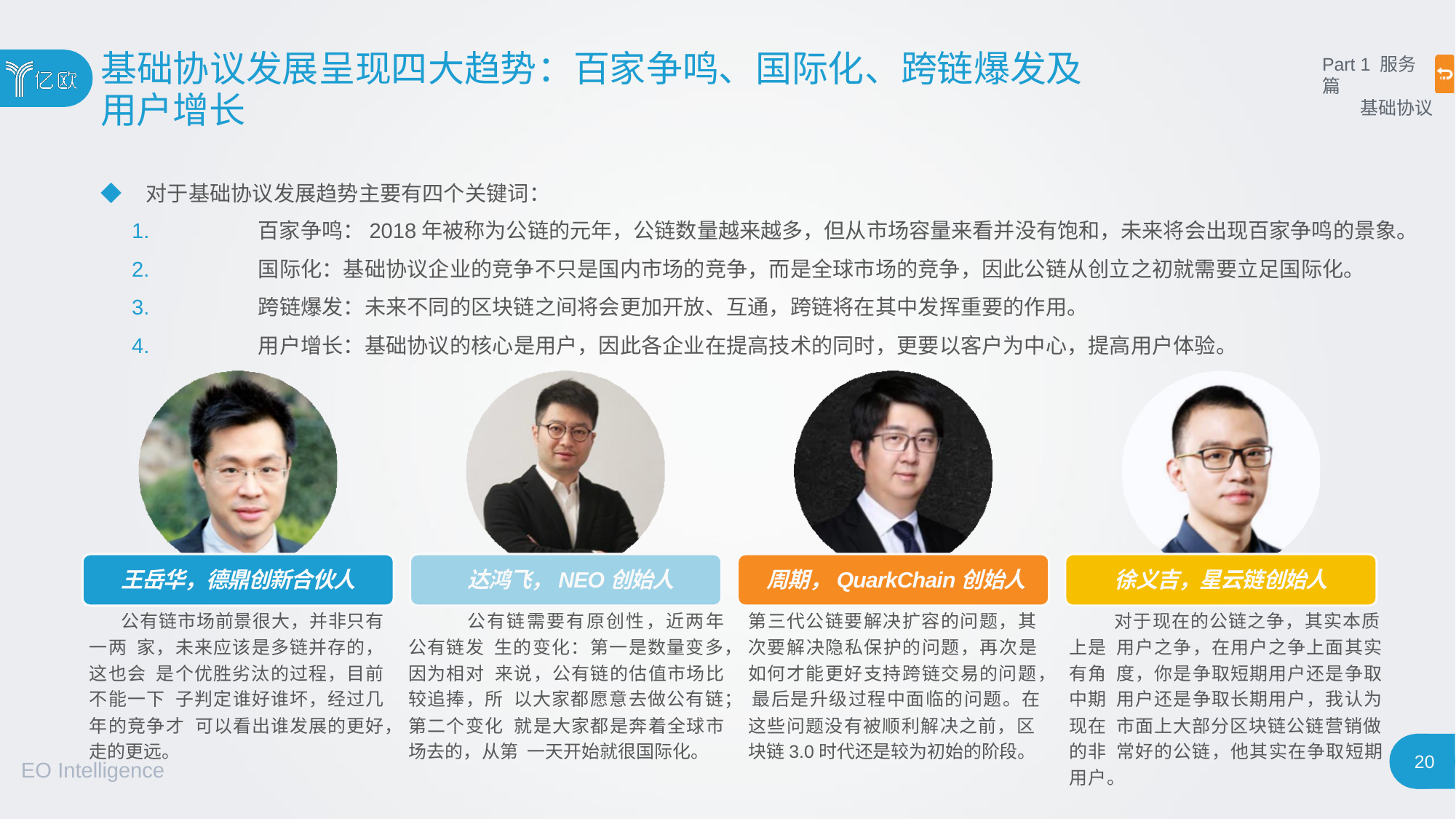

# 基础协议发展呈现四大趋势：百家争鸣、国际化、跨链爆发及
用户增长
Part 1 服务篇
基础协议

◆ 对于基础协议发展趋势主要有四个关键词：
1.	百家争鸣：2018年被称为公链的元年，公链数量越来越多，但从市场容量来看并没有饱和，未来将会出现百家争鸣的景象。
2.	国际化：基础协议企业的竞争不只是国内市场的竞争，而是全球市场的竞争，因此公链从创立之初就需要立足国际化。
3.	跨链爆发：未来不同的区块链之间将会更加开放、互通，跨链将在其中发挥重要的作用。
4.	用户增长：基础协议的核心是用户，因此各企业在提高技术的同时，更要以客户为中心，提高用户体验。

王岳华，德鼎创新合伙人
公有链市场前景很大，并非只有一两  家，未来应该是多链并存的，这也会  是个优胜劣汰的过程，目前不能一下  子判定谁好谁坏，经过几年的竞争才  可以看出谁发展的更好，走的更远。
达鸿飞，NEO创始人
公有链需要有原创性，近两年公有链发  生的变化：第一是数量变多，因为相对  来说，公有链的估值市场比较追捧，所  以大家都愿意去做公有链；第二个变化  就是大家都是奔着全球市场去的，从第  一天开始就很国际化。
周期，QuarkChain创始人
第三代公链要解决扩容的问题，其  次要解决隐私保护的问题，再次是  如何才能更好支持跨链交易的问题，  最后是升级过程中面临的问题。在  这些问题没有被顺利解决之前，区  块链3.0时代还是较为初始的阶段。
徐义吉，星云链创始人
对于现在的公链之争，其实本质上是  用户之争，在用户之争上面其实有角  度，你是争取短期用户还是争取中期  用户还是争取长期用户，我认为现在  市面上大部分区块链公链营销做的非  常好的公链，他其实在争取短期用户。
20
EO Intelligence